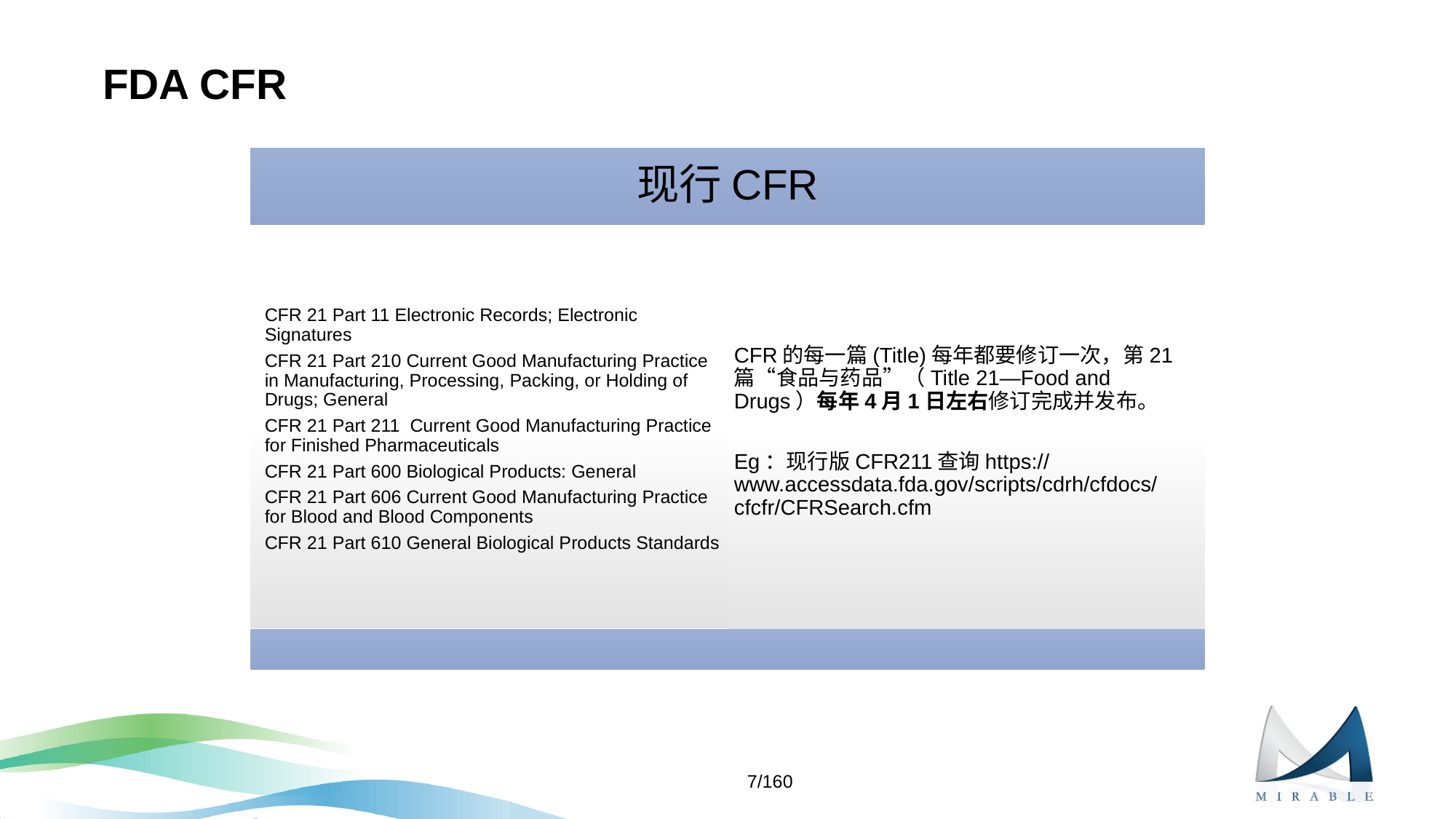

# FDA CFR
现行CFR
CFR 21 Part 11 Electronic Records; Electronic Signatures
CFR 21 Part 210 Current Good Manufacturing Practice in Manufacturing, Processing, Packing, or Holding of Drugs; General
CFR 21 Part 211  Current Good Manufacturing Practice for Finished Pharmaceuticals
CFR 21 Part 600 Biological Products: General
CFR 21 Part 606 Current Good Manufacturing Practice for Blood and Blood Components
CFR 21 Part 610 General Biological Products Standards
CFR的每一篇(Title)每年都要修订一次，第21篇“食品与药品”（Title 21―Food and Drugs）每年4月1日左右修订完成并发布。

Eg：现行版CFR211查询https://www.accessdata.fda.gov/scripts/cdrh/cfdocs/cfcfr/CFRSearch.cfm
7/160